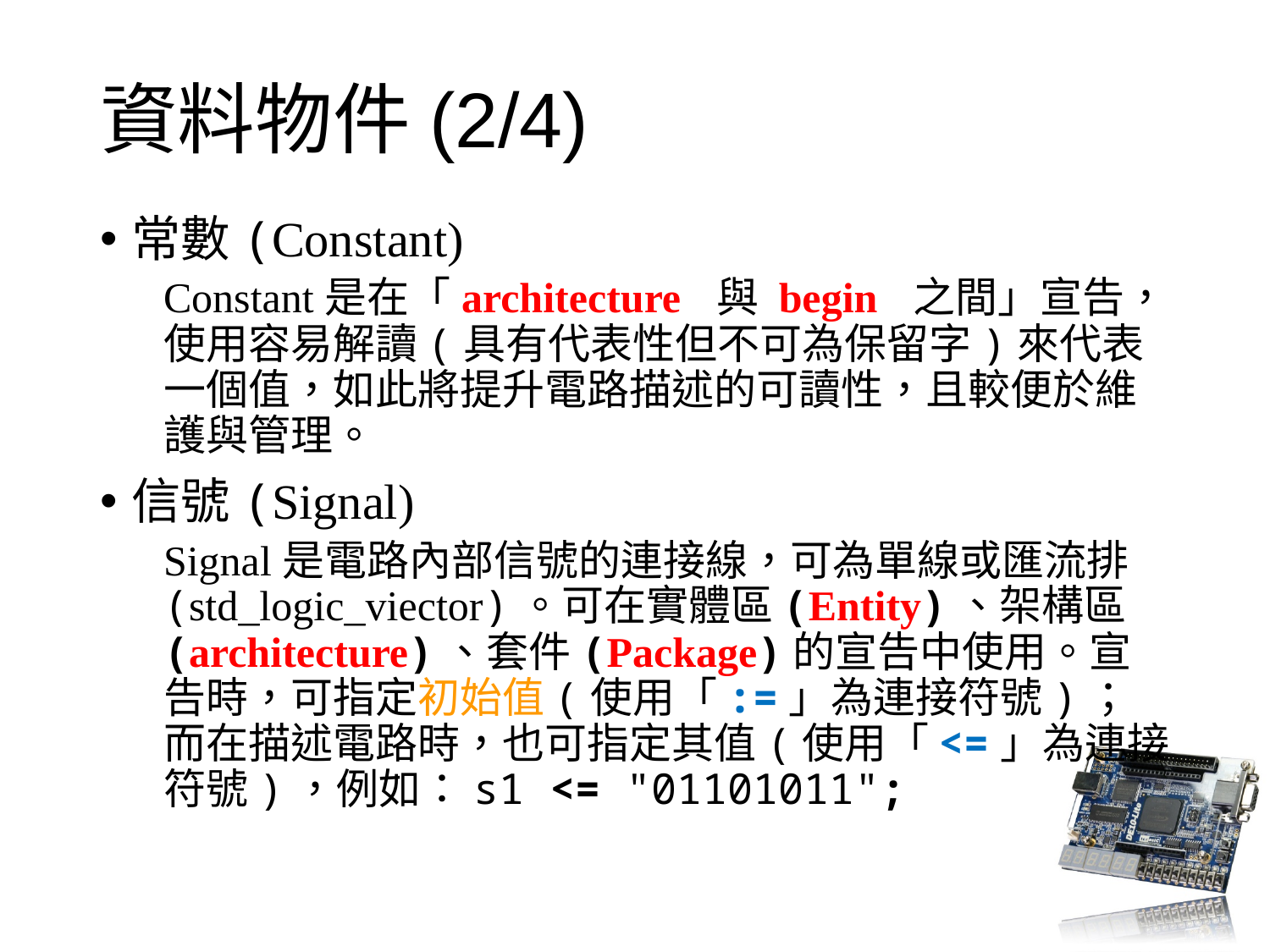

# 資料物件(2/4)
常數(Constant)
Constant是在「architecture 與 begin 之間」宣告，使用容易解讀(具有代表性但不可為保留字)來代表一個值，如此將提升電路描述的可讀性，且較便於維護與管理。
信號(Signal)
Signal是電路內部信號的連接線，可為單線或匯流排(std_logic_viector)。可在實體區(Entity)、架構區(architecture)、套件(Package)的宣告中使用。宣告時，可指定初始值(使用「:=」為連接符號)；而在描述電路時，也可指定其值(使用「<=」為連接符號)，例如：s1 <= "01101011";